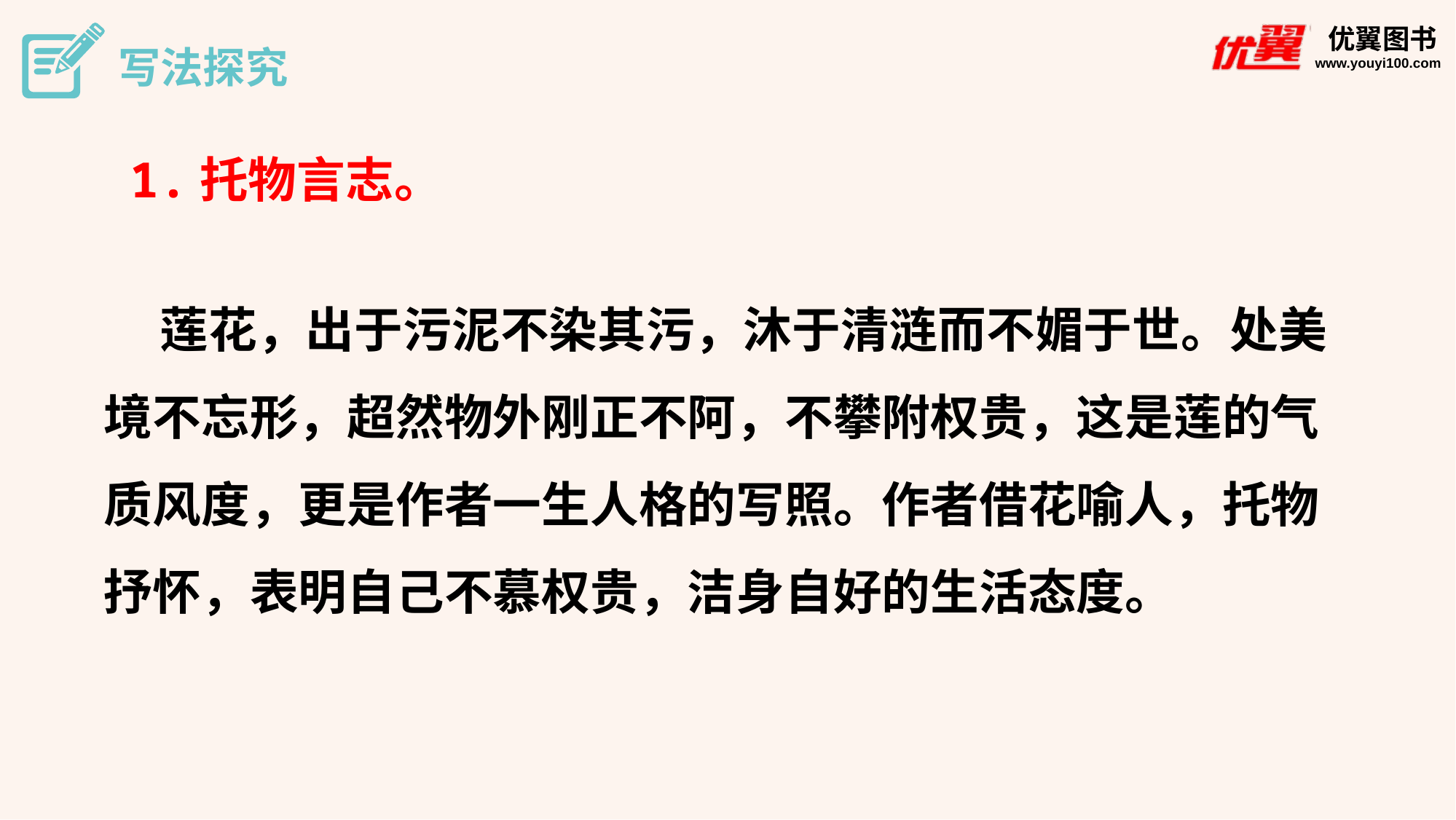

写法探究
1.托物言志。
    莲花，出于污泥不染其污，沐于清涟而不媚于世。处美境不忘形，超然物外刚正不阿，不攀附权贵，这是莲的气质风度，更是作者一生人格的写照。作者借花喻人，托物抒怀，表明自己不慕权贵，洁身自好的生活态度。